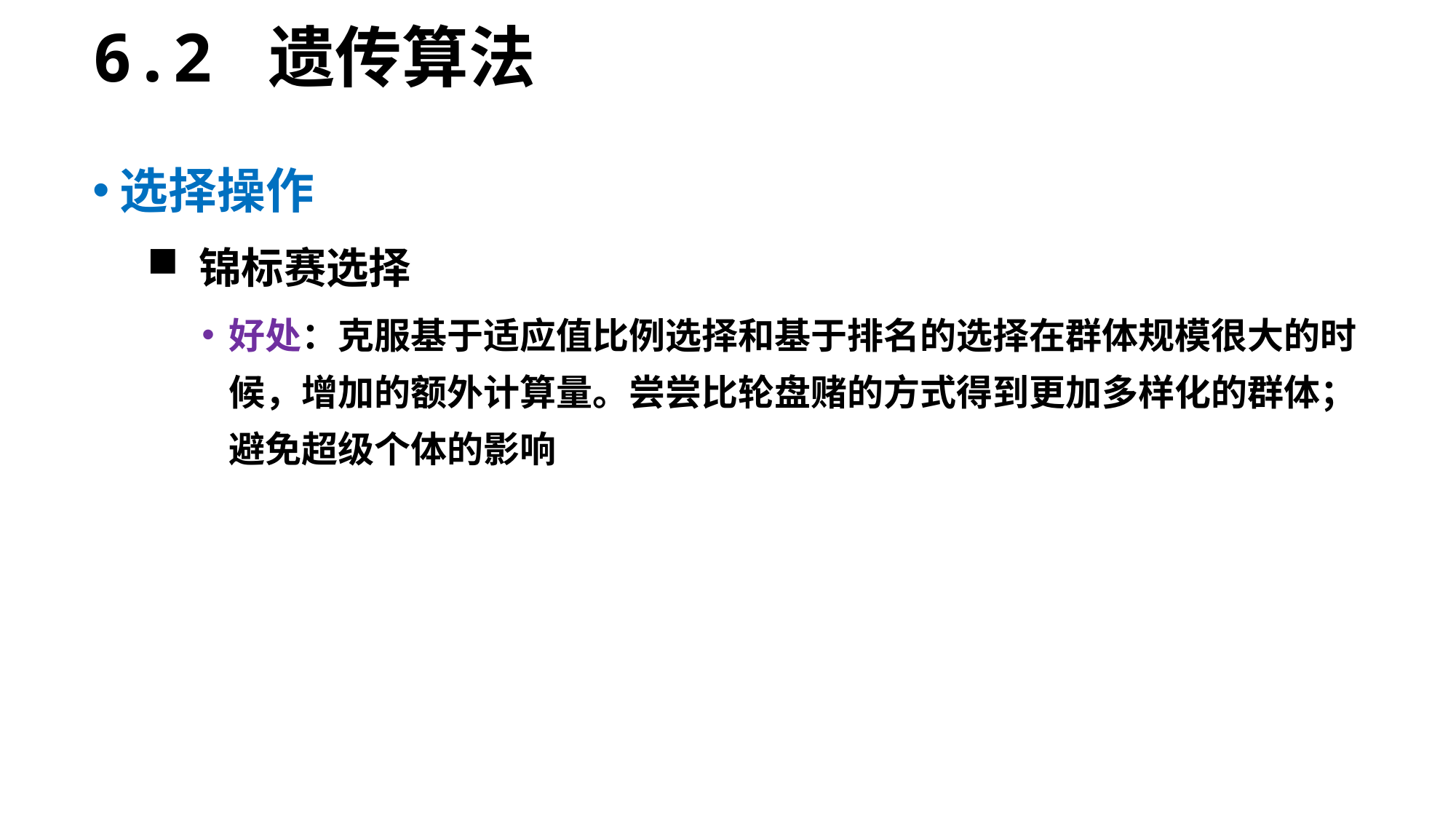

6.2 遗传算法
选择操作
 锦标赛选择
好处：克服基于适应值比例选择和基于排名的选择在群体规模很大的时候，增加的额外计算量。尝尝比轮盘赌的方式得到更加多样化的群体；避免超级个体的影响